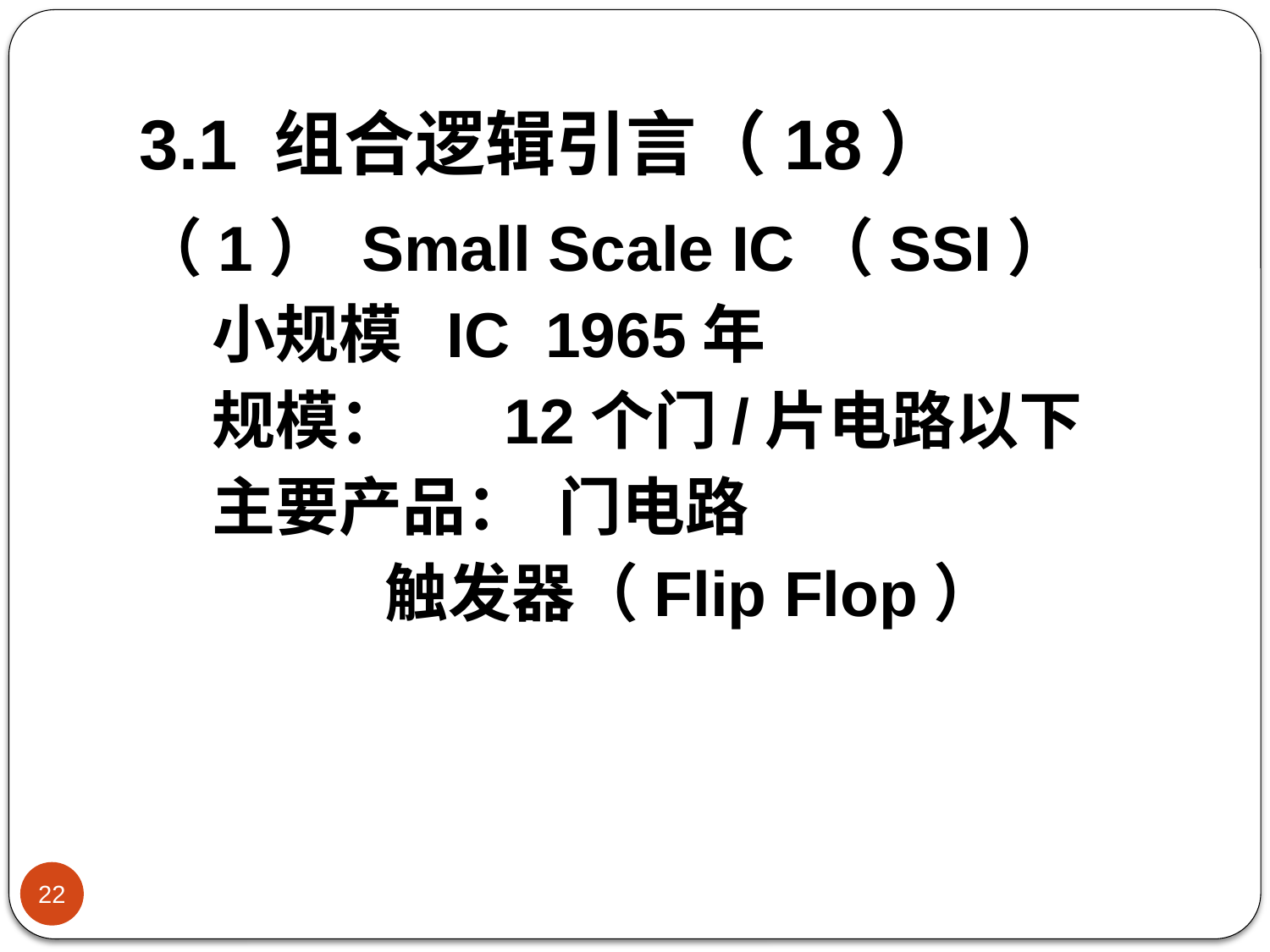

# 3.1 组合逻辑引言（18）
（1） Small Scale IC（SSI）
    小规模  IC  1965年
    规模：      12个门/片电路以下
    主要产品：  门电路
                触发器（Flip Flop）

22